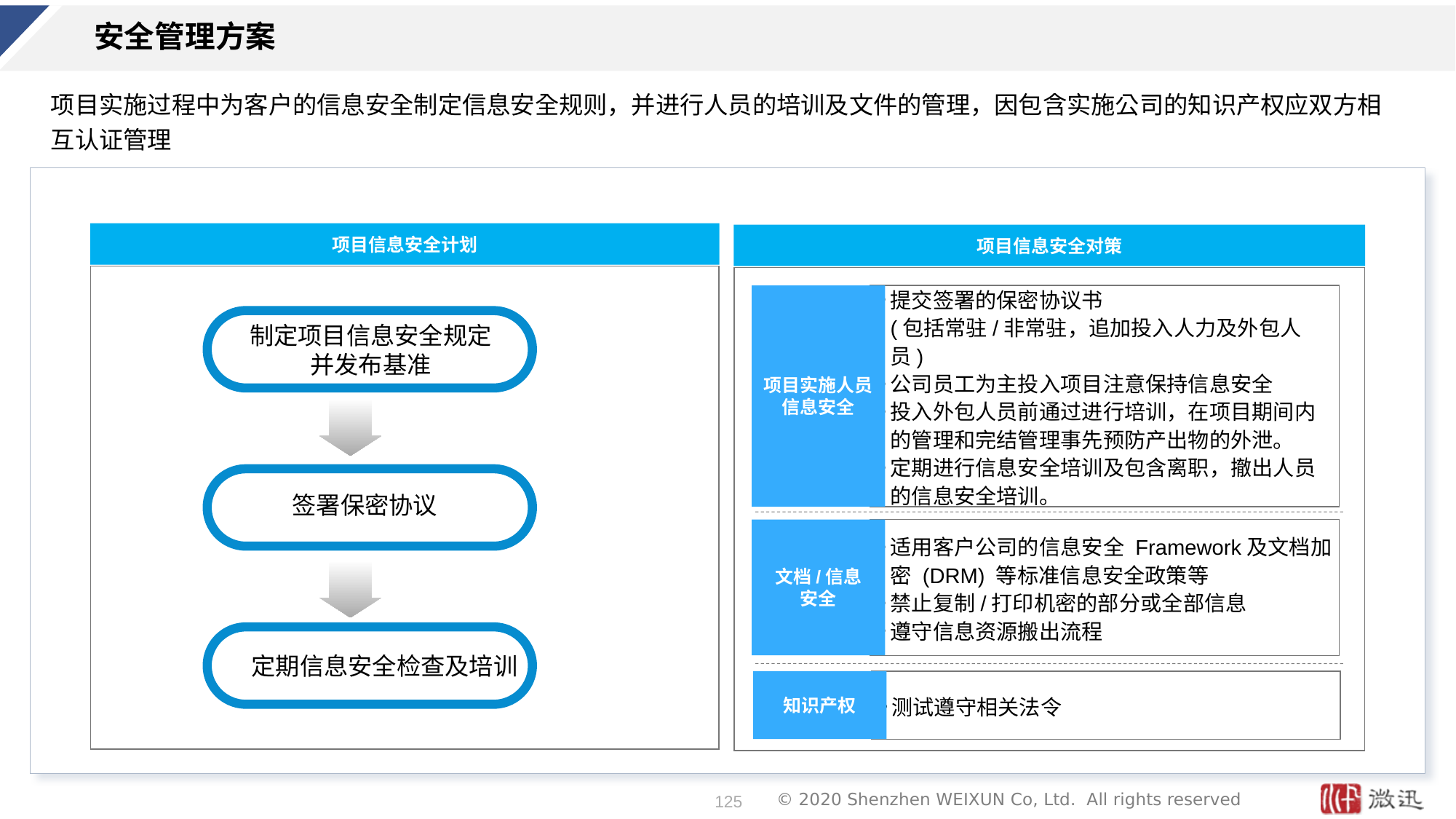

# 安全管理方案
项目实施过程中为客户的信息安全制定信息安全规则，并进行人员的培训及文件的管理，因包含实施公司的知识产权应双方相互认证管理
项目信息安全计划
项目信息安全对策

项目实施人员
信息安全
提交签署的保密协议书
(包括常驻/非常驻，追加投入人力及外包人员)
公司员工为主投入项目注意保持信息安全
投入外包人员前通过进行培训，在项目期间内的管理和完结管理事先预防产出物的外泄。
定期进行信息安全培训及包含离职，撤出人员的信息安全培训。

制定项目信息安全规定
并发布基准

签署保密协议

文档/信息
安全
适用客户公司的信息安全 Framework及文档加密 (DRM) 等标准信息安全政策等
禁止复制/打印机密的部分或全部信息
遵守信息资源搬出流程

定期信息安全检查及培训

知识产权
测试遵守相关法令
125